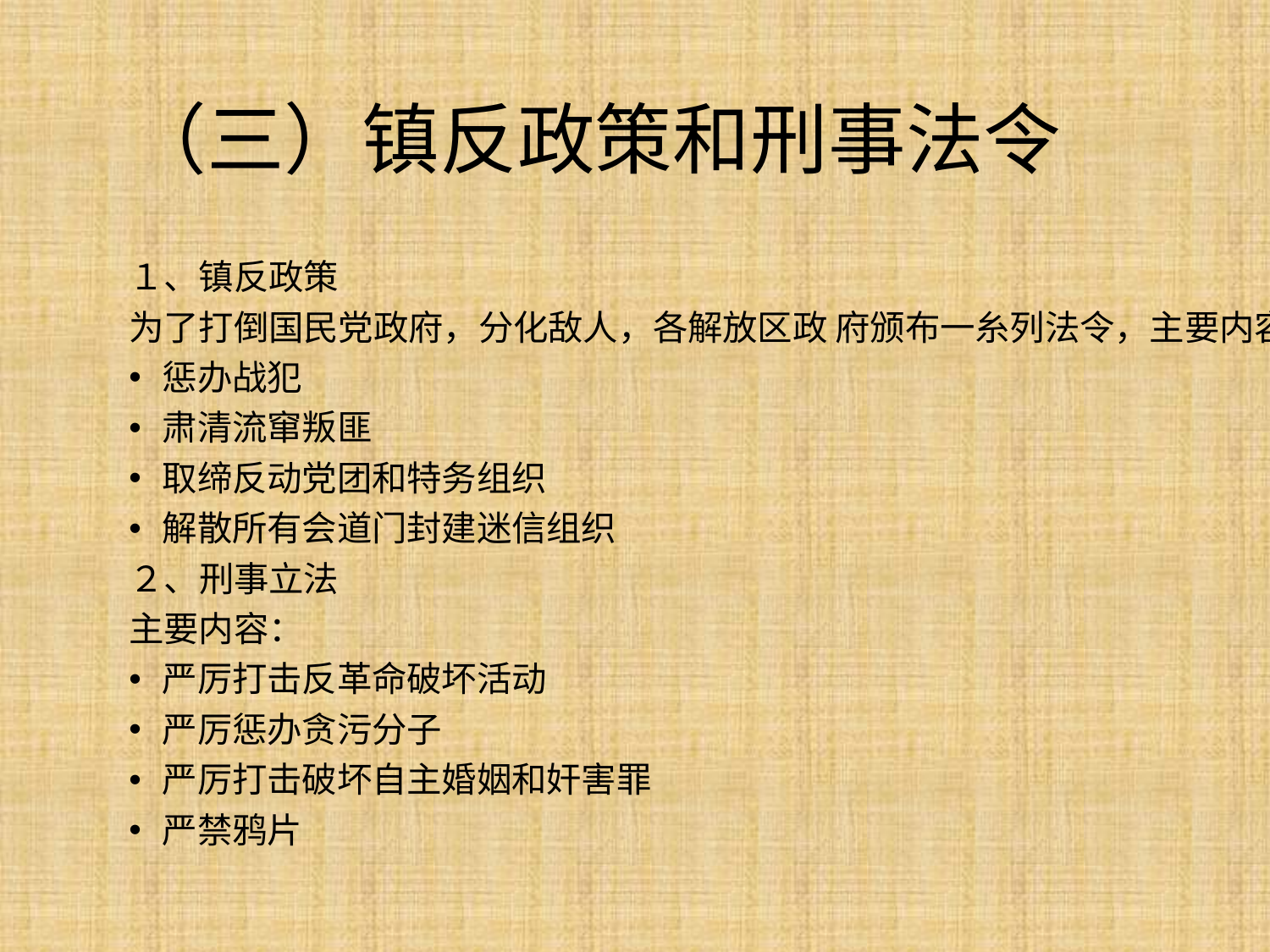

# （三）镇反政策和刑事法令
１、镇反政策
为了打倒国民党政府，分化敌人，各解放区政 府颁布一糸列法令，主要内容：
惩办战犯
肃清流窜叛匪
取缔反动党团和特务组织
解散所有会道门封建迷信组织
２、刑事立法
主要内容：
严厉打击反革命破坏活动
严厉惩办贪污分子
严厉打击破坏自主婚姻和奸害罪
严禁鸦片